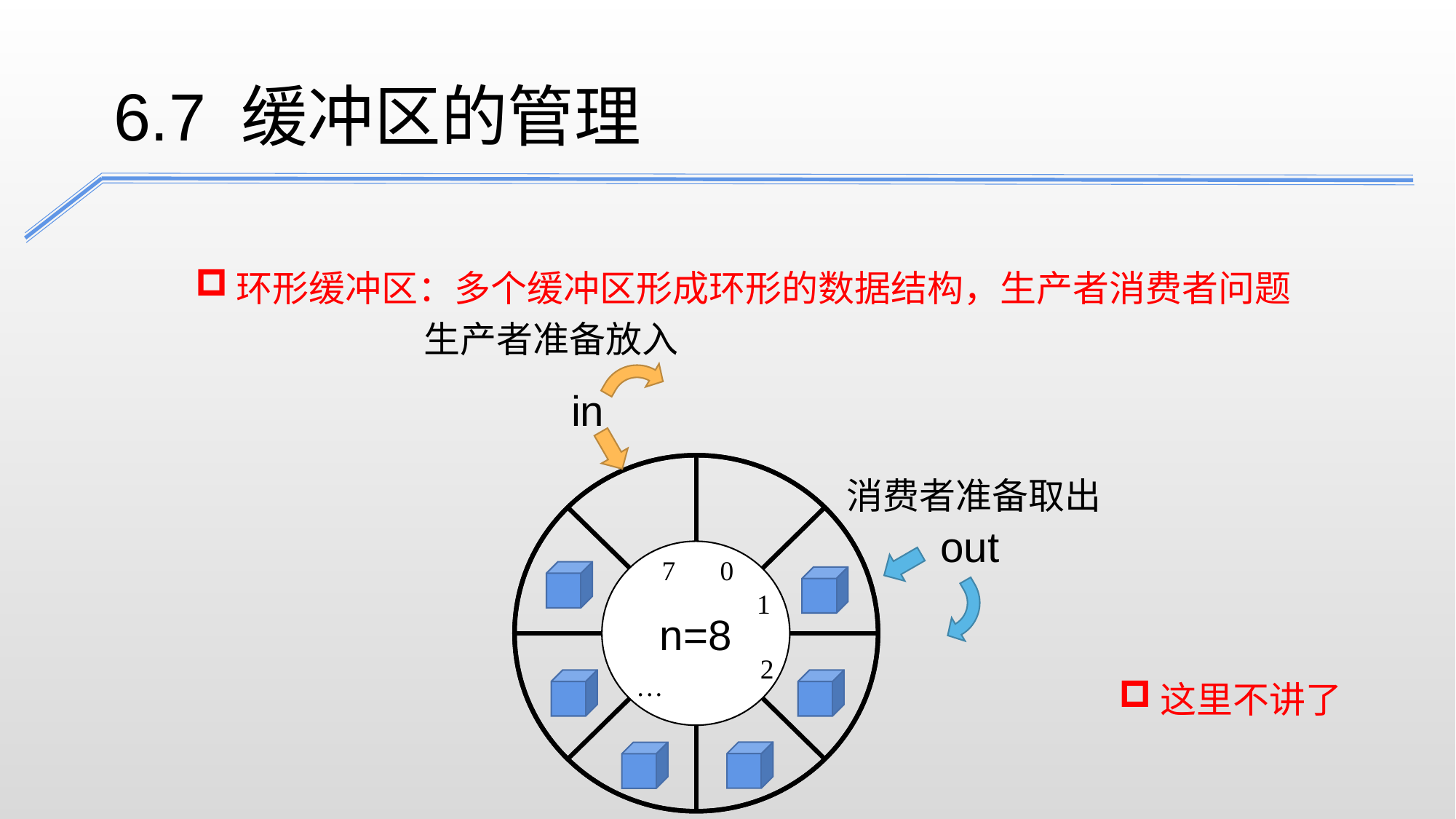

6.7 缓冲区的管理
环形缓冲区：多个缓冲区形成环形的数据结构，生产者消费者问题
生产者准备放入

in

n=8
消费者准备取出
out

0
7

1

2
这里不讲了
…